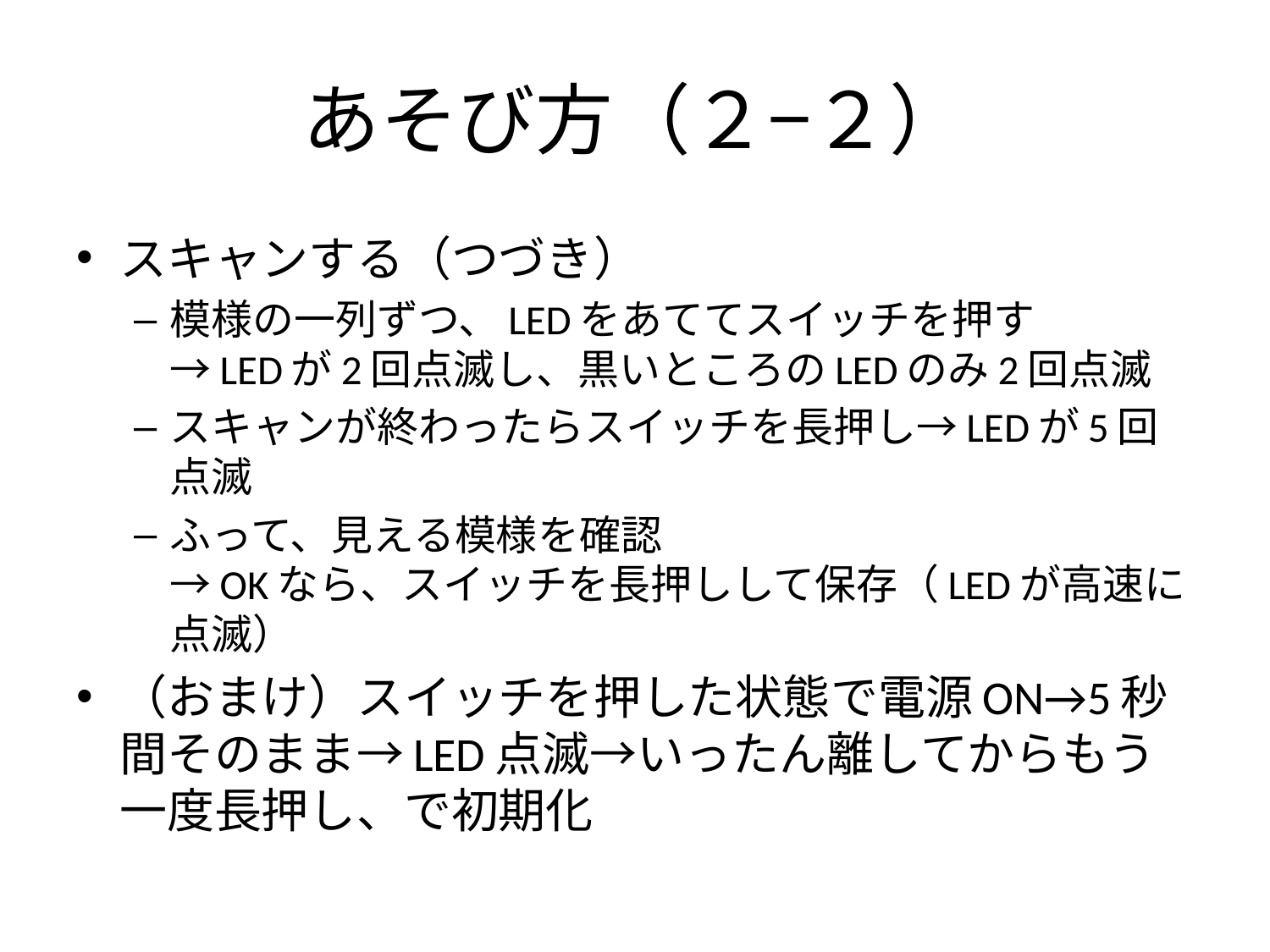

# あそび方（２−２）
スキャンする（つづき）
模様の一列ずつ、LEDをあててスイッチを押す
→LEDが2回点滅し、黒いところのLEDのみ2回点滅
スキャンが終わったらスイッチを長押し→LEDが5回点滅
ふって、見える模様を確認
→OKなら、スイッチを長押しして保存（LEDが高速に点滅）
（おまけ）スイッチを押した状態で電源ON→5秒間そのまま→LED点滅→いったん離してからもう一度長押し、で初期化